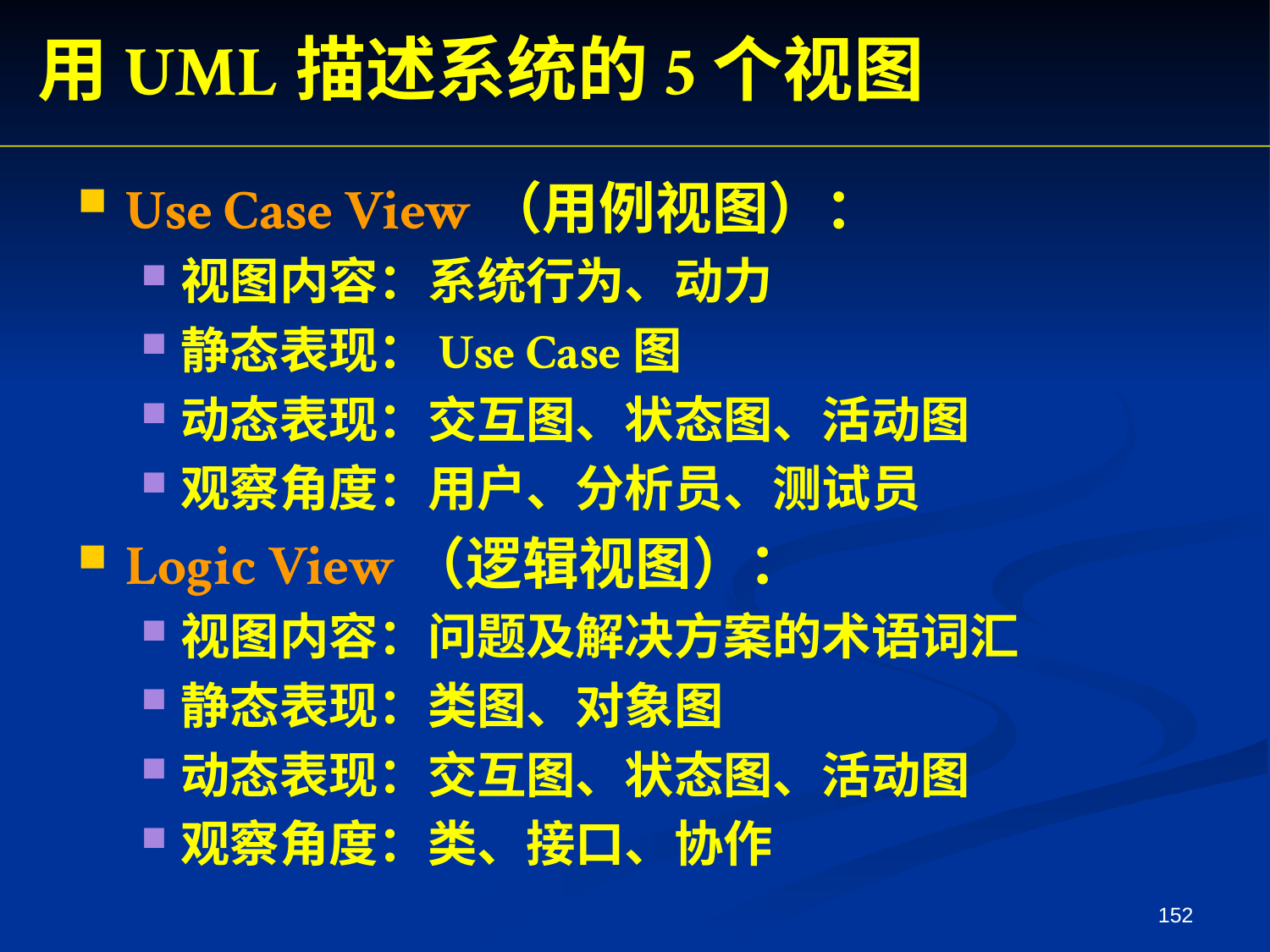

用UML描述系统的5个视图

Use Case View（用例视图）：
视图内容：系统行为、动力
静态表现：Use Case图
动态表现：交互图、状态图、活动图
观察角度：用户、分析员、测试员
Logic View（逻辑视图）：
视图内容：问题及解决方案的术语词汇
静态表现：类图、对象图
动态表现：交互图、状态图、活动图
观察角度：类、接口、协作
152